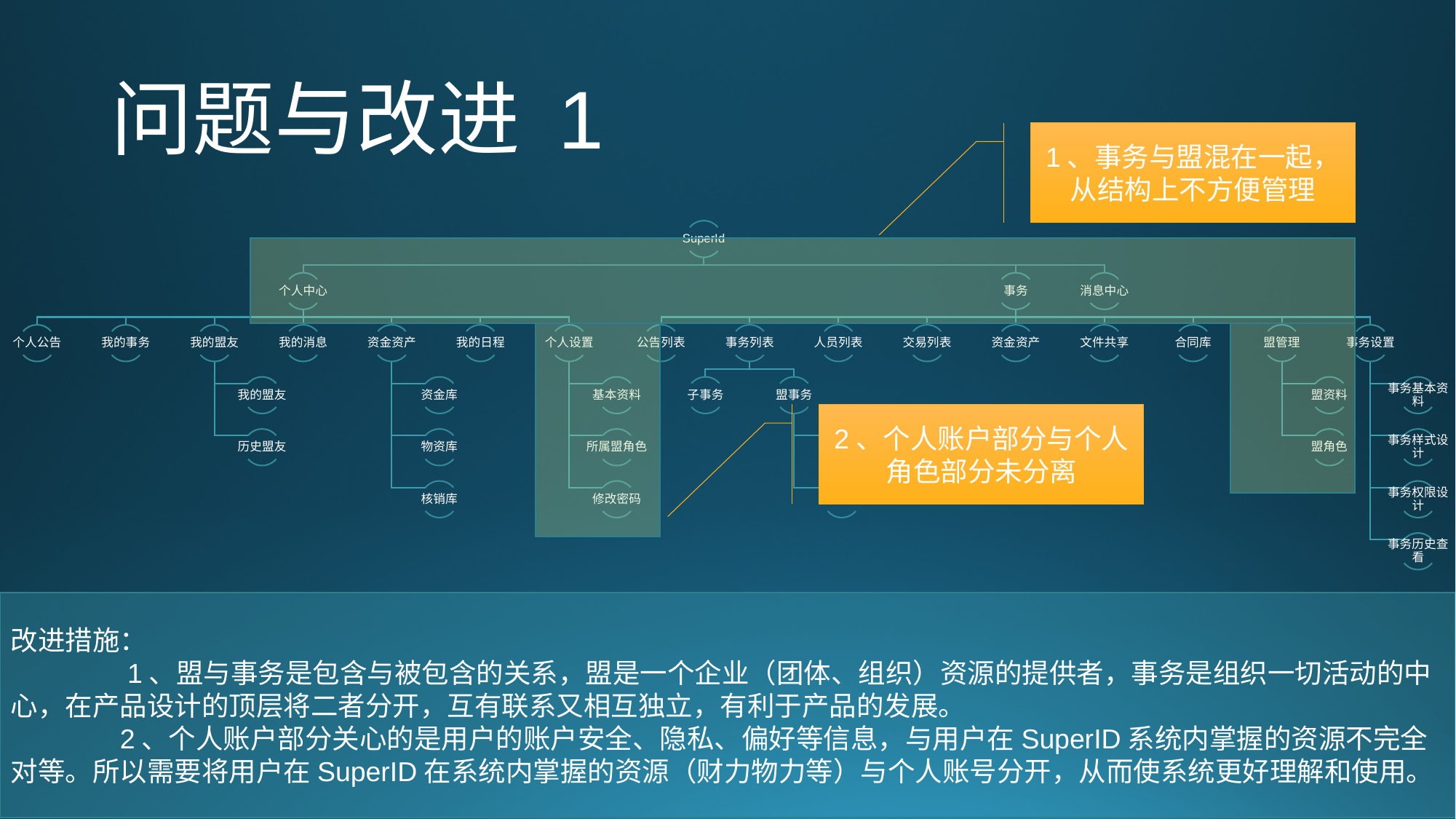

# 问题与改进 1
1、事务与盟混在一起，从结构上不方便管理
SuperId
个人中心
个人公告
我的事务
我的盟友
我的盟友
历史盟友
我的消息
资金资产
资金库
物资库
核销库
我的日程
个人设置
基本资料
所属盟角色
修改密码
事务
公告列表
事务列表
子事务
盟事务
概览
交易
人员列表
交易列表
资金资产
文件共享
合同库
盟管理
盟资料
盟角色
事务设置
事务基本资料
事务样式设计
事务权限设计
事务历史查看
消息中心

2、个人账户部分与个人角色部分未分离
改进措施：
	 1、盟与事务是包含与被包含的关系，盟是一个企业（团体、组织）资源的提供者，事务是组织一切活动的中心，在产品设计的顶层将二者分开，互有联系又相互独立，有利于产品的发展。
	2、个人账户部分关心的是用户的账户安全、隐私、偏好等信息，与用户在SuperID系统内掌握的资源不完全对等。所以需要将用户在SuperID在系统内掌握的资源（财力物力等）与个人账号分开，从而使系统更好理解和使用。